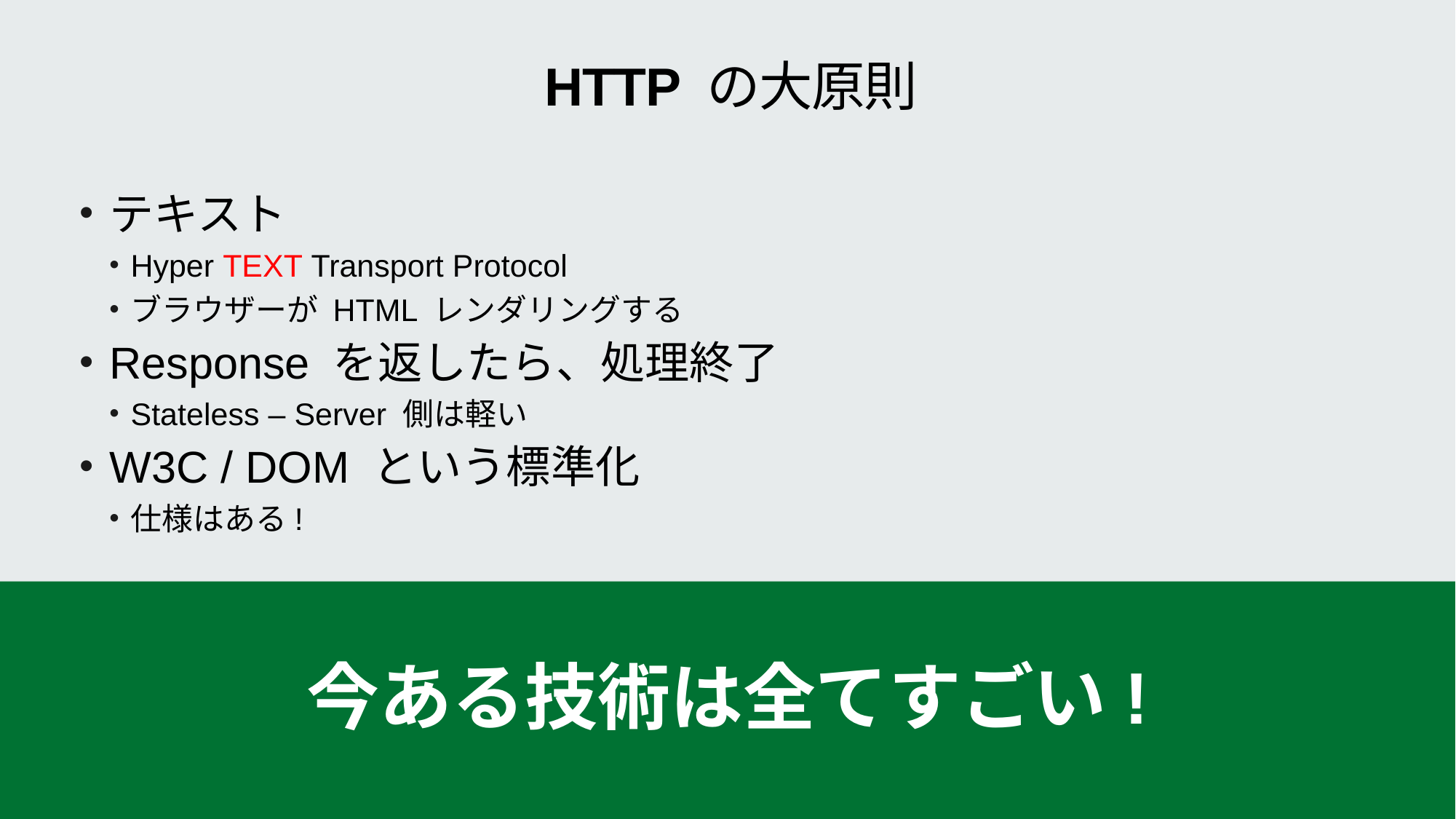

# HTTP の大原則
テキスト
Hyper TEXT Transport Protocol
ブラウザーが HTML レンダリングする
Response を返したら、処理終了
Stateless – Server 側は軽い
W3C / DOM という標準化
仕様はある!

今ある技術は全てすごい!